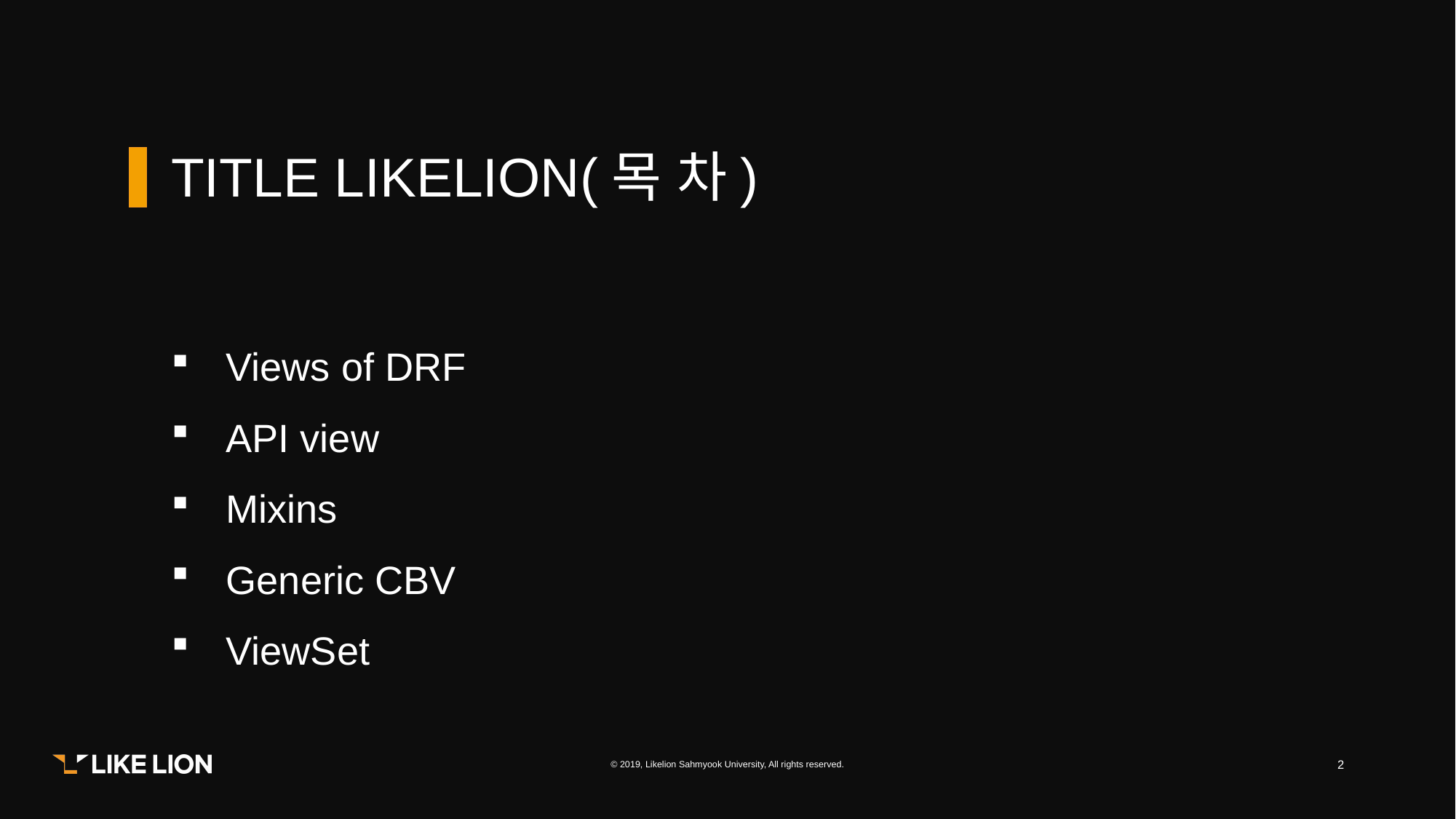

TITLE LIKELION(목 차)

Views of DRF
API view
Mixins
Generic CBV
ViewSet
2